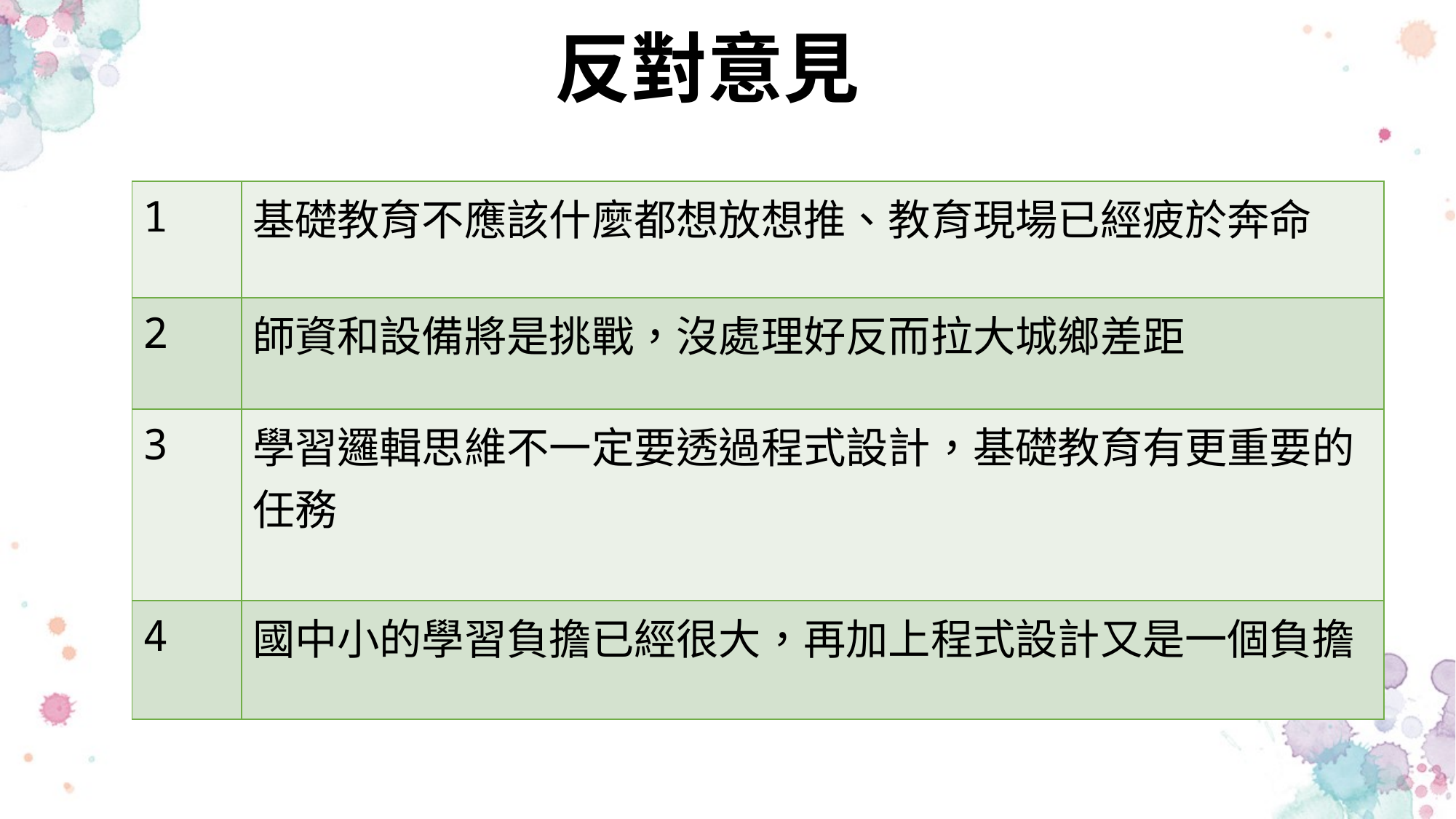

# 反對意見
| 1 | 基礎教育不應該什麼都想放想推、教育現場已經疲於奔命 |
| --- | --- |
| 2 | 師資和設備將是挑戰，沒處理好反而拉大城鄉差距 |
| 3 | 學習邏輯思維不一定要透過程式設計，基礎教育有更重要的任務 |
| 4 | 國中小的學習負擔已經很大，再加上程式設計又是一個負擔 |